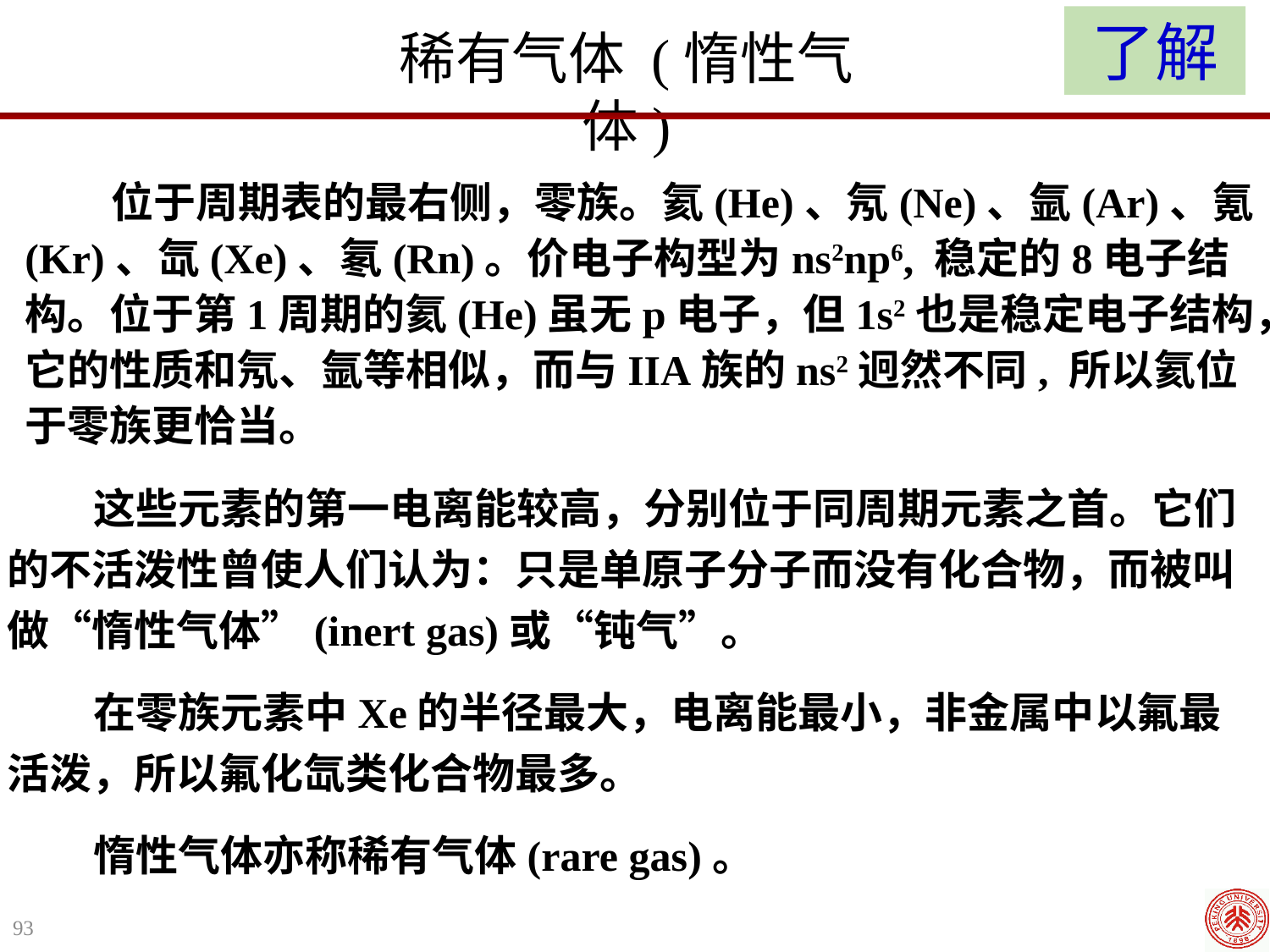

了解
稀有气体 (惰性气体)

        位于周期表的最右侧，零族。氦(He)、氖(Ne)、氩(Ar)、氪(Kr)、氙(Xe)、氡(Rn)。价电子构型为ns2np6, 稳定的8电子结构。位于第1周期的氦(He)虽无p电子，但1s2也是稳定电子结构，它的性质和氖、氩等相似，而与IIA族的ns2迥然不同, 所以氦位于零族更恰当。
        这些元素的第一电离能较高，分别位于同周期元素之首。它们的不活泼性曾使人们认为：只是单原子分子而没有化合物，而被叫做“惰性气体”(inert gas)或“钝气”。
        在零族元素中Xe的半径最大，电离能最小，非金属中以氟最活泼，所以氟化氙类化合物最多。
        惰性气体亦称稀有气体(rare gas)。
93